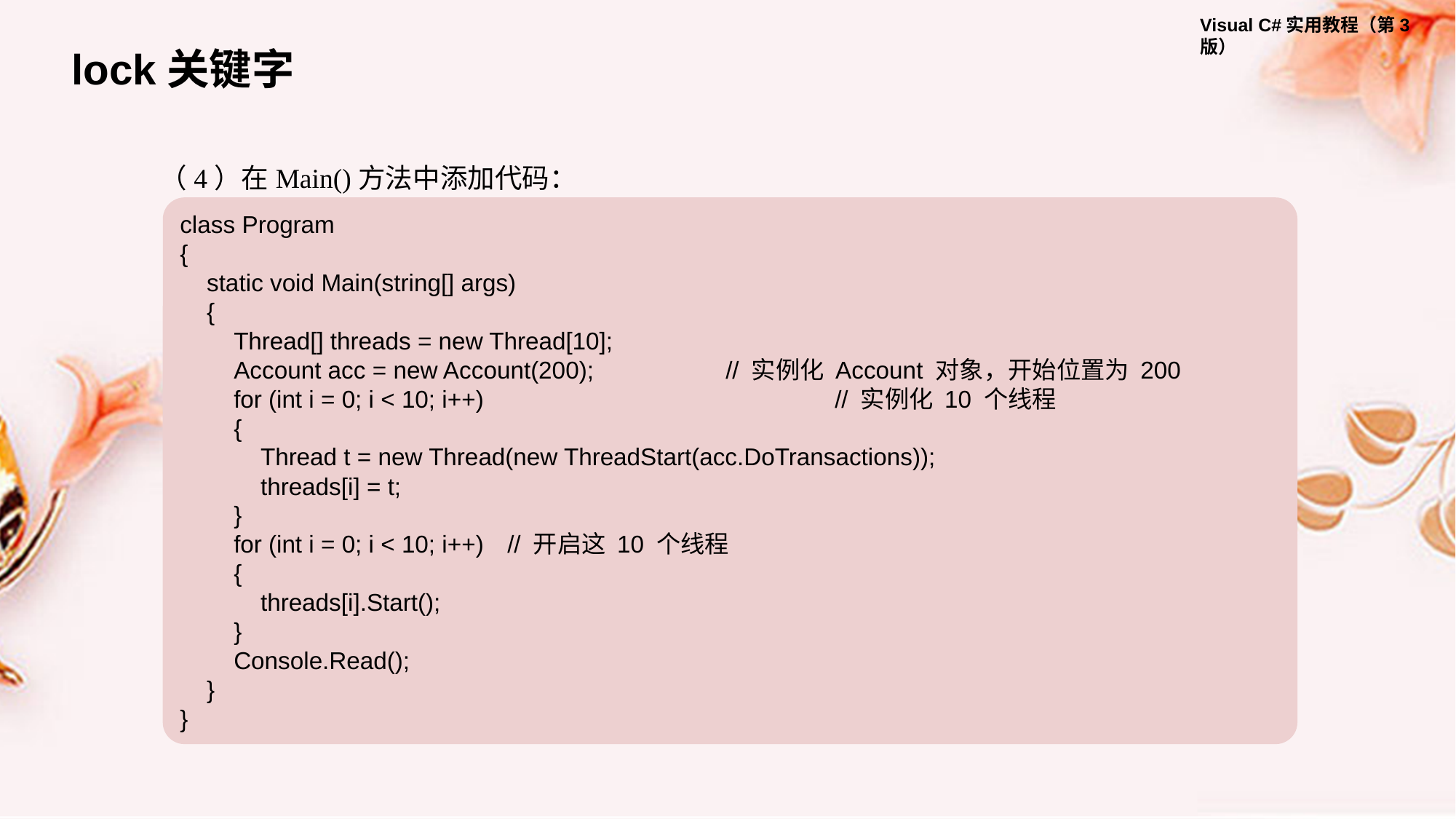

lock关键字
（4）在Main()方法中添加代码：
class Program
{
    static void Main(string[] args)
    {
        Thread[] threads = new Thread[10];
        Account acc = new Account(200);		// 实例化 Account 对象，开始位置为 200
        for (int i = 0; i < 10; i++)				// 实例化 10 个线程
        {
            Thread t = new Thread(new ThreadStart(acc.DoTransactions));
            threads[i] = t;
        }
        for (int i = 0; i < 10; i++)	// 开启这 10 个线程
        {
            threads[i].Start();
        }
        Console.Read();
    }
}